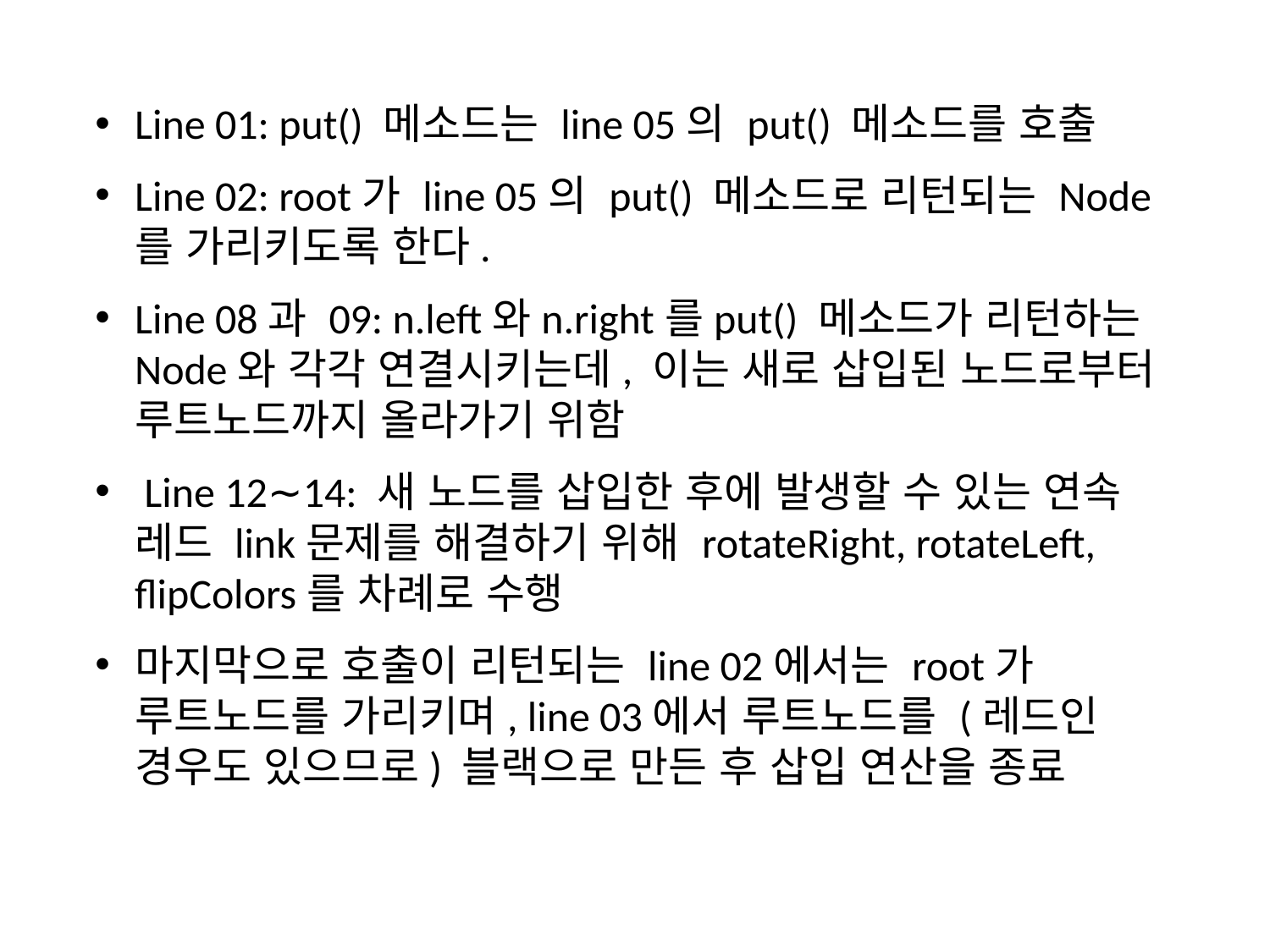

Line 01: put() 메소드는 line 05의 put() 메소드를 호출
Line 02: root가 line 05의 put() 메소드로 리턴되는 Node를 가리키도록 한다.
Line 08과 09: n.left와n.right를put() 메소드가 리턴하는 Node와 각각 연결시키는데, 이는 새로 삽입된 노드로부터 루트노드까지 올라가기 위함
 Line 12∼14: 새 노드를 삽입한 후에 발생할 수 있는 연속 레드 link문제를 해결하기 위해 rotateRight, rotateLeft, flipColors를 차례로 수행
마지막으로 호출이 리턴되는 line 02에서는 root가 루트노드를 가리키며, line 03에서 루트노드를 (레드인 경우도 있으므로) 블랙으로 만든 후 삽입 연산을 종료